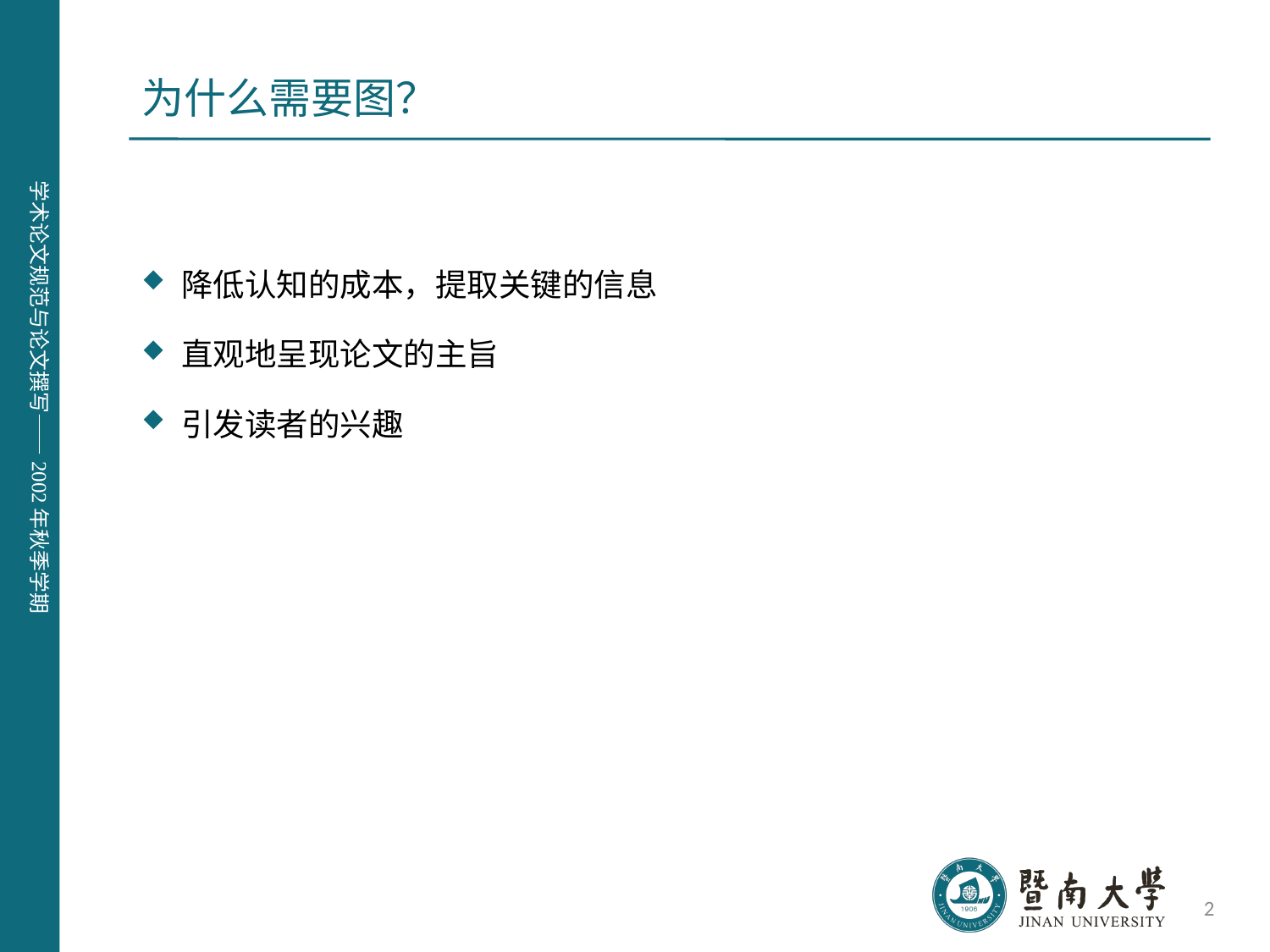

# 为什么需要图？

降低认知的成本，提取关键的信息
直观地呈现论文的主旨
引发读者的兴趣
2